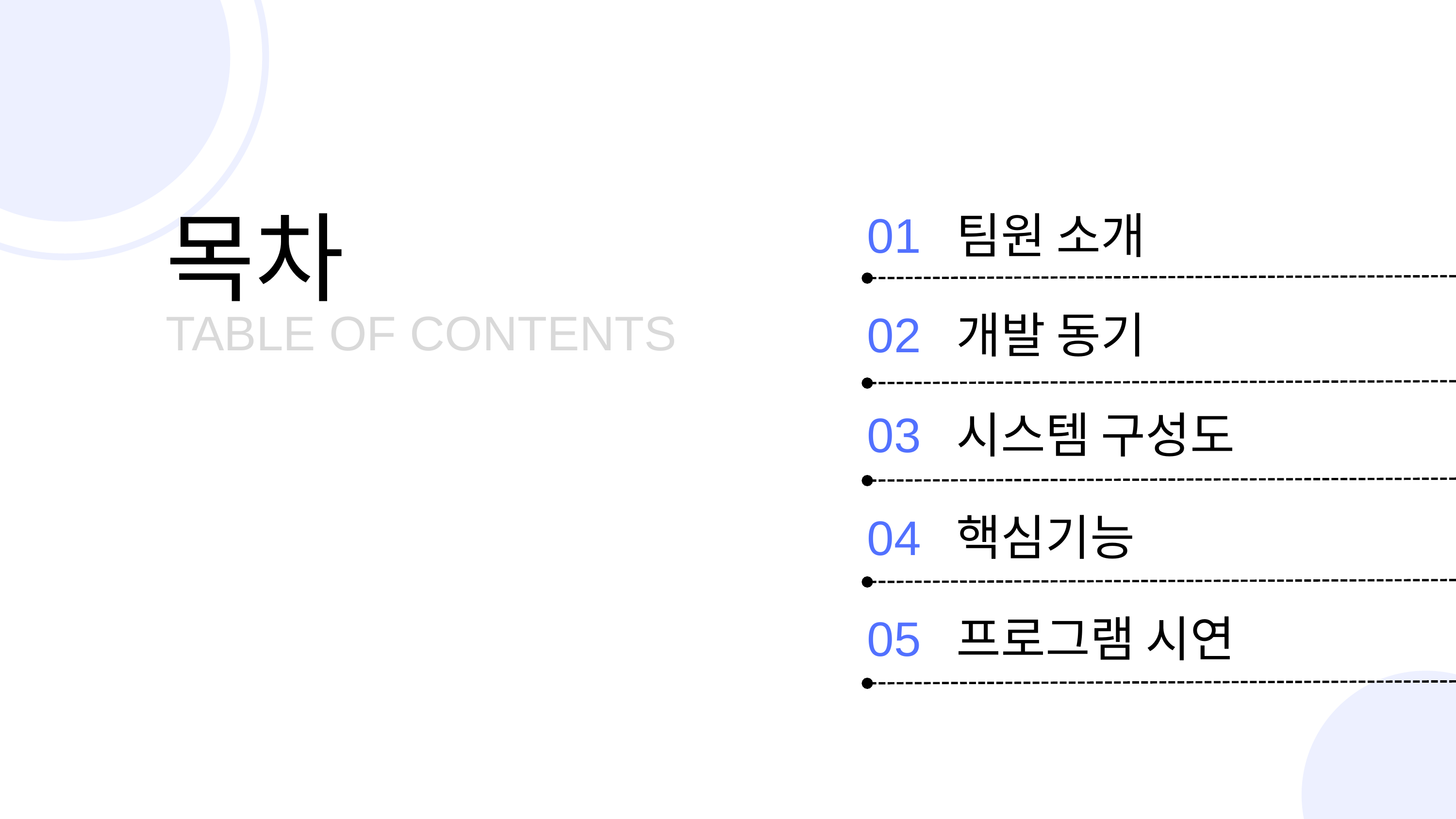

목차
01
팀원 소개

TABLE OF CONTENTS
02
개발 동기

03
시스템 구성도

04
핵심기능

05
프로그램 시연